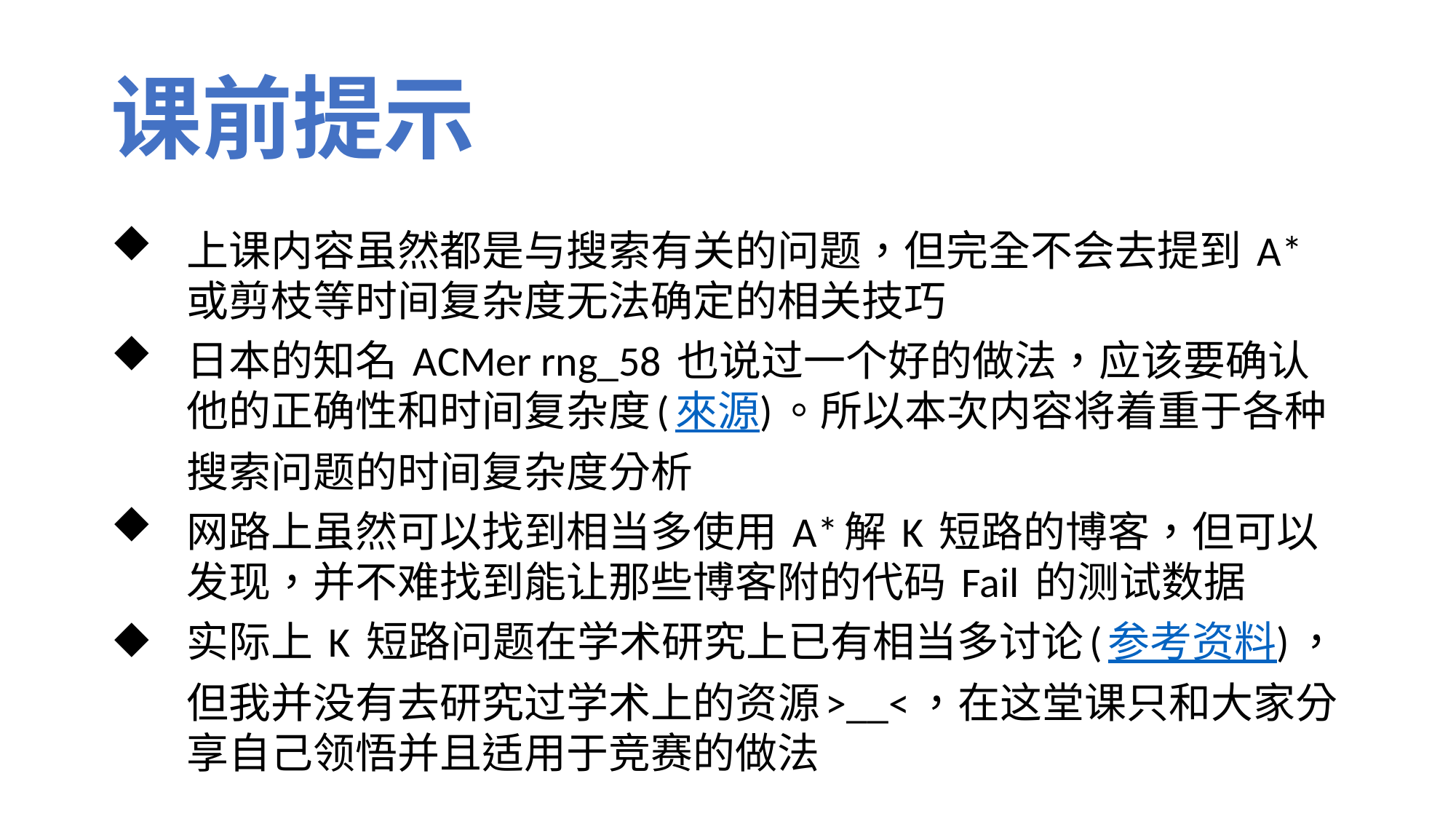

# 课前提示
上课内容虽然都是与搜索有关的问题，但完全不会去提到 A* 或剪枝等时间复杂度无法确定的相关技巧
日本的知名 ACMer rng_58 也说过一个好的做法，应该要确认他的正确性和时间复杂度(來源)。所以本次内容将着重于各种搜索问题的时间复杂度分析
网路上虽然可以找到相当多使用 A*解 K 短路的博客，但可以发现，并不难找到能让那些博客附的代码 Fail 的测试数据
实际上 K 短路问题在学术研究上已有相当多讨论(参考资料)，但我并没有去研究过学术上的资源>__<，在这堂课只和大家分享自己领悟并且适用于竞赛的做法